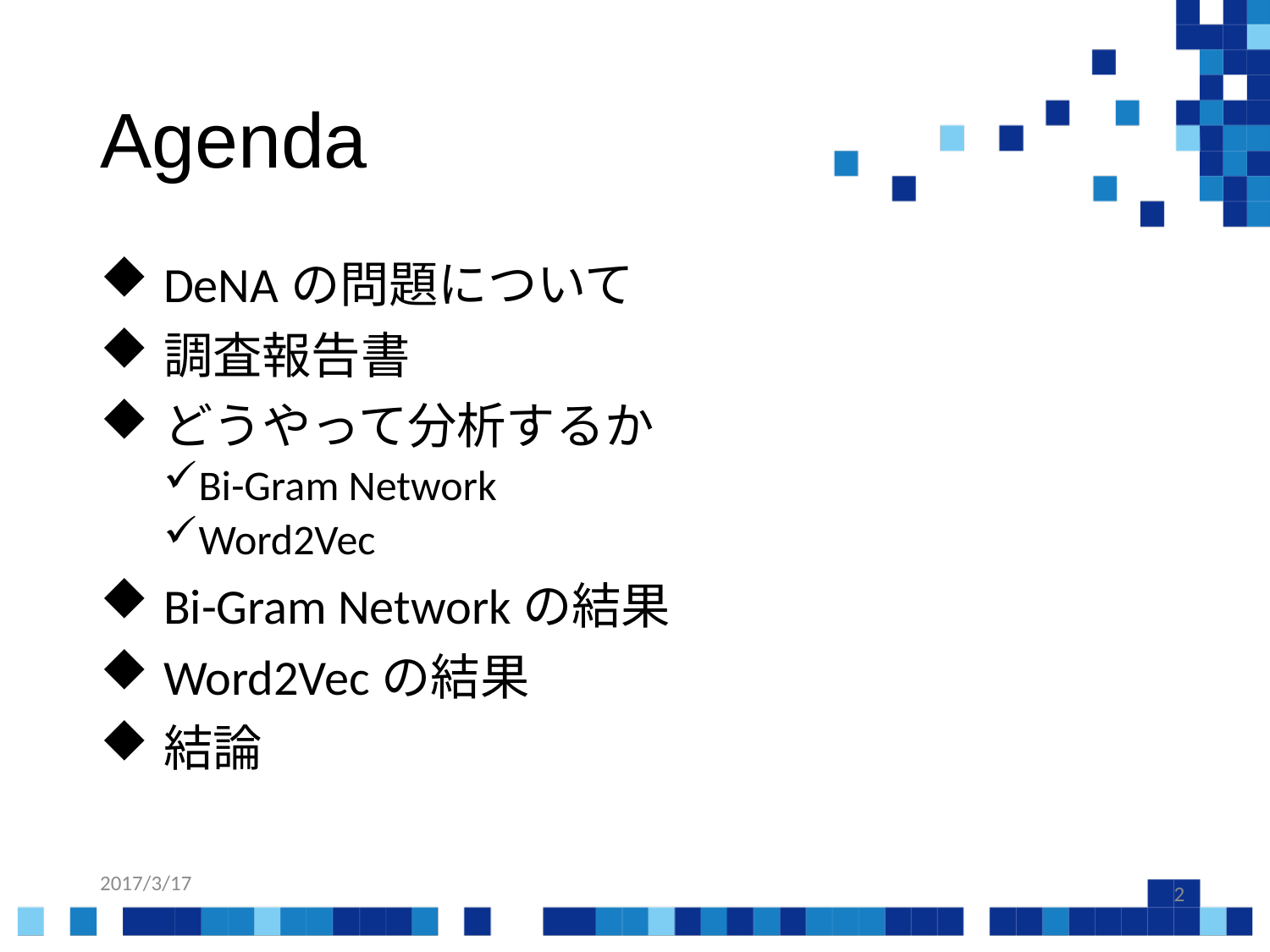

DeNAの問題について
調査報告書
どうやって分析するか
Bi-Gram Network
Word2Vec
Bi-Gram Networkの結果
Word2Vecの結果
結論